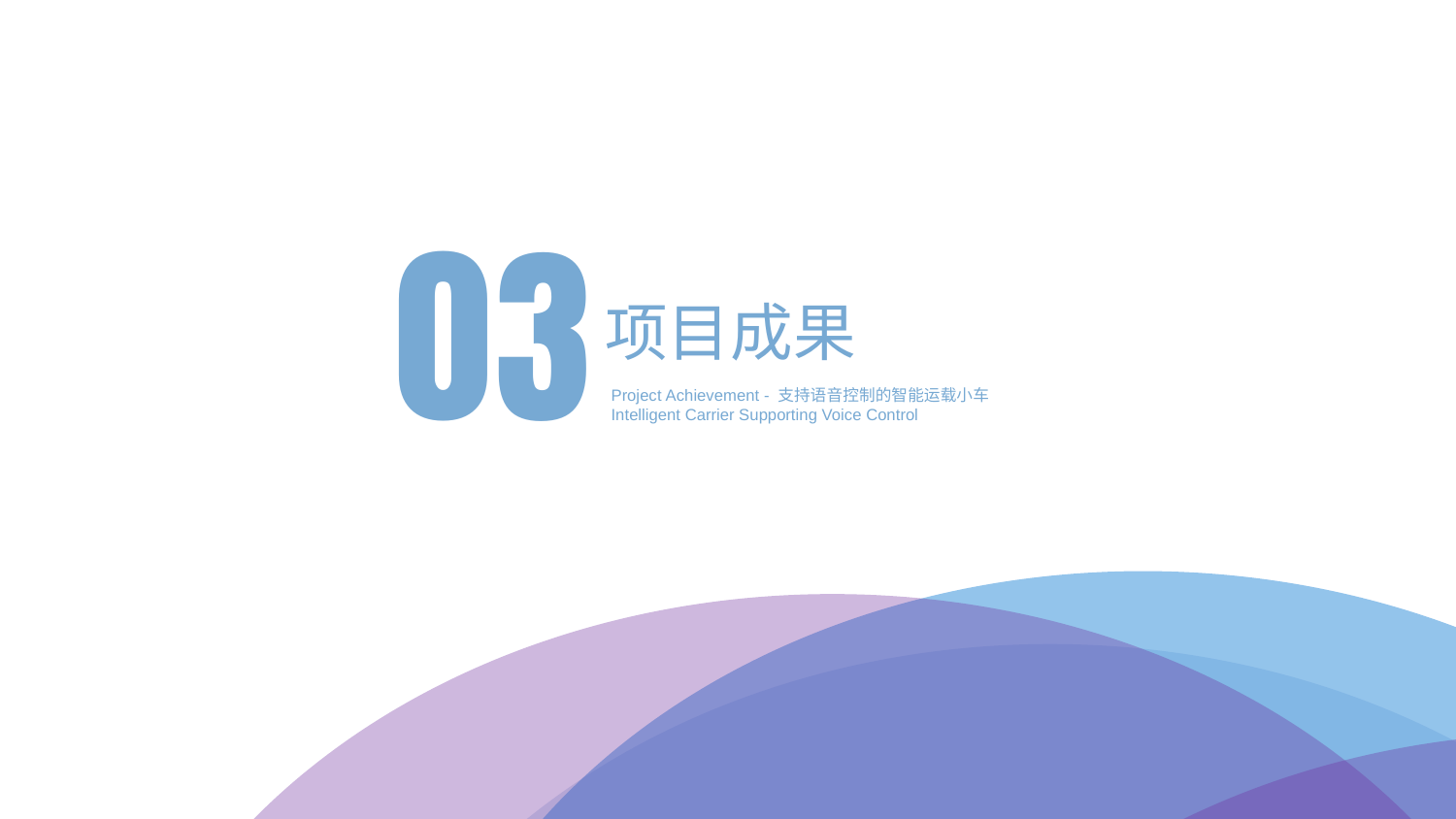

03
项目成果
Project Achievement - 支持语音控制的智能运载小车
Intelligent Carrier Supporting Voice Control